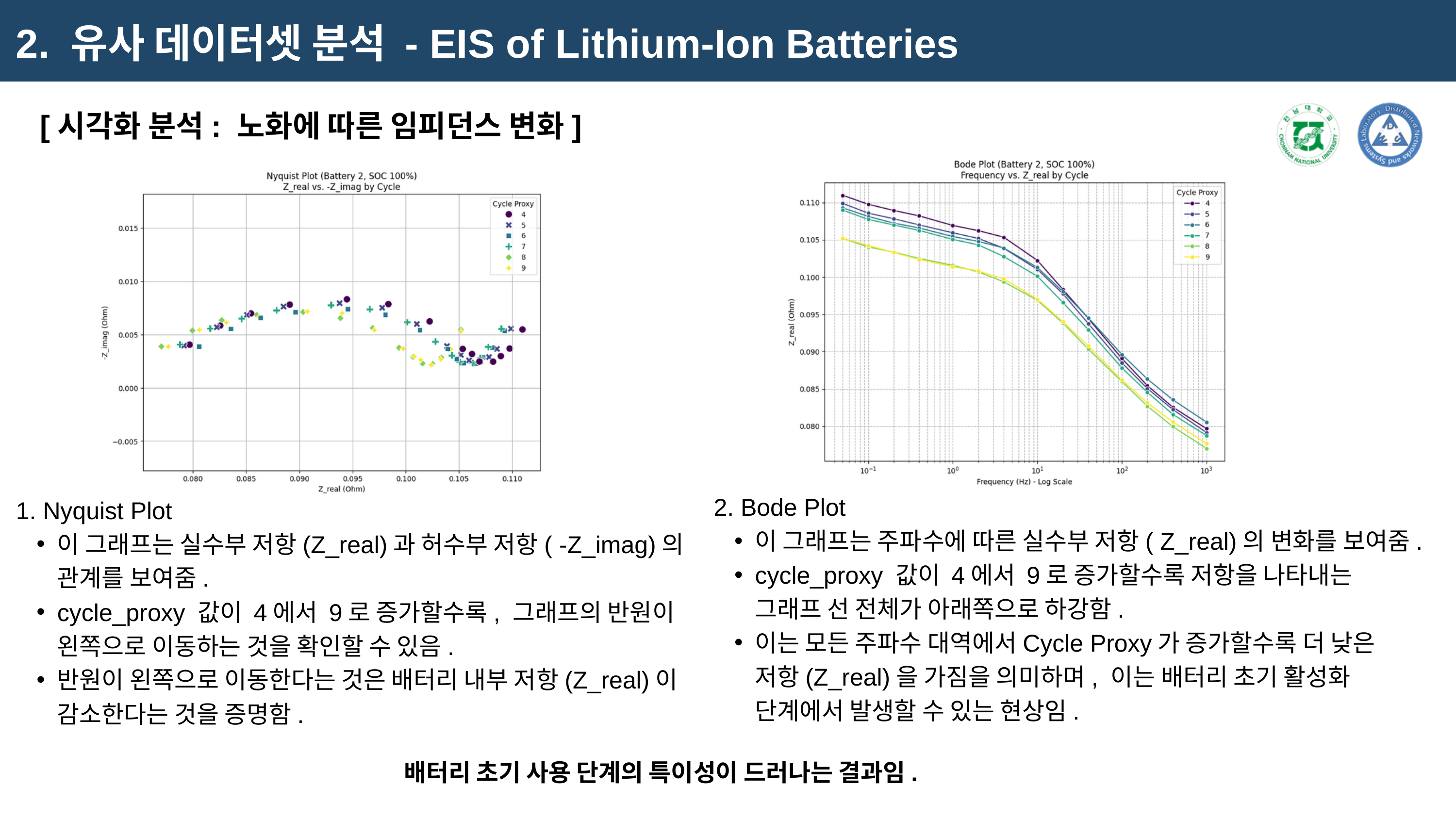

2. 유사 데이터셋 분석 - EIS of Lithium-Ion Batteries
[시각화 분석: 노화에 따른 임피던스 변화]

2. Bode Plot
이 그래프는 주파수에 따른 실수부 저항( Z_real)의 변화를 보여줌.
cycle_proxy 값이 4에서 9로 증가할수록 저항을 나타내는 그래프 선 전체가 아래쪽으로 하강함.
이는 모든 주파수 대역에서Cycle Proxy가 증가할수록 더 낮은 저항(Z_real)을 가짐을 의미하며, 이는 배터리 초기 활성화 단계에서 발생할 수 있는 현상임.

1. Nyquist Plot
이 그래프는 실수부 저항(Z_real)과 허수부 저항( -Z_imag)의 관계를 보여줌.
cycle_proxy 값이 4에서 9로 증가할수록, 그래프의 반원이 왼쪽으로 이동하는 것을 확인할 수 있음.
반원이 왼쪽으로 이동한다는 것은 배터리 내부 저항(Z_real)이 감소한다는 것을 증명함.

배터리 초기 사용 단계의 특이성이 드러나는 결과임.